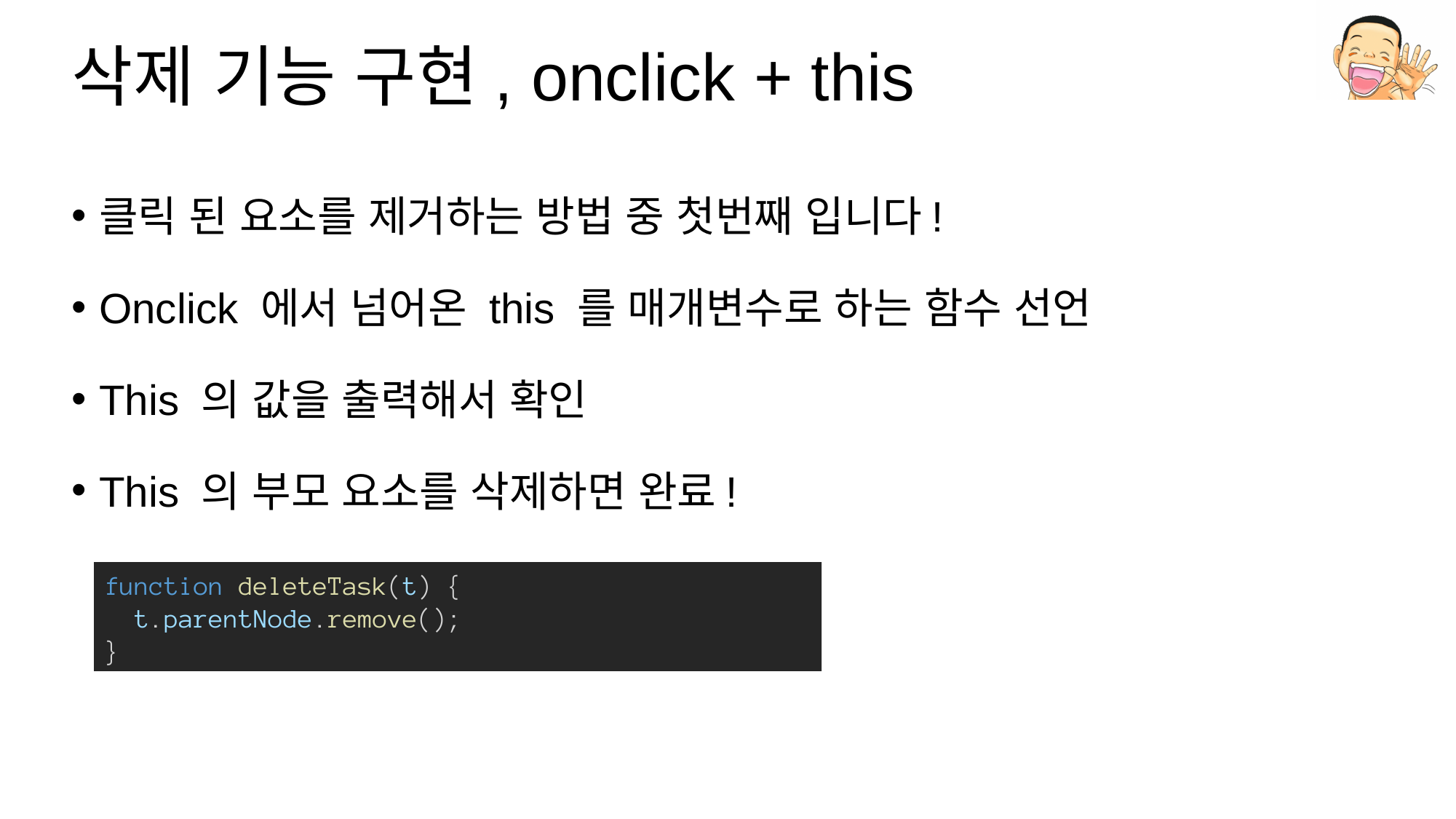

# 삭제 기능 구현, onclick + this
클릭 된 요소를 제거하는 방법 중 첫번째 입니다!
Onclick 에서 넘어온 this 를 매개변수로 하는 함수 선언
This 의 값을 출력해서 확인
This 의 부모 요소를 삭제하면 완료!

function deleteTask(t) {
  t.parentNode.remove();
}